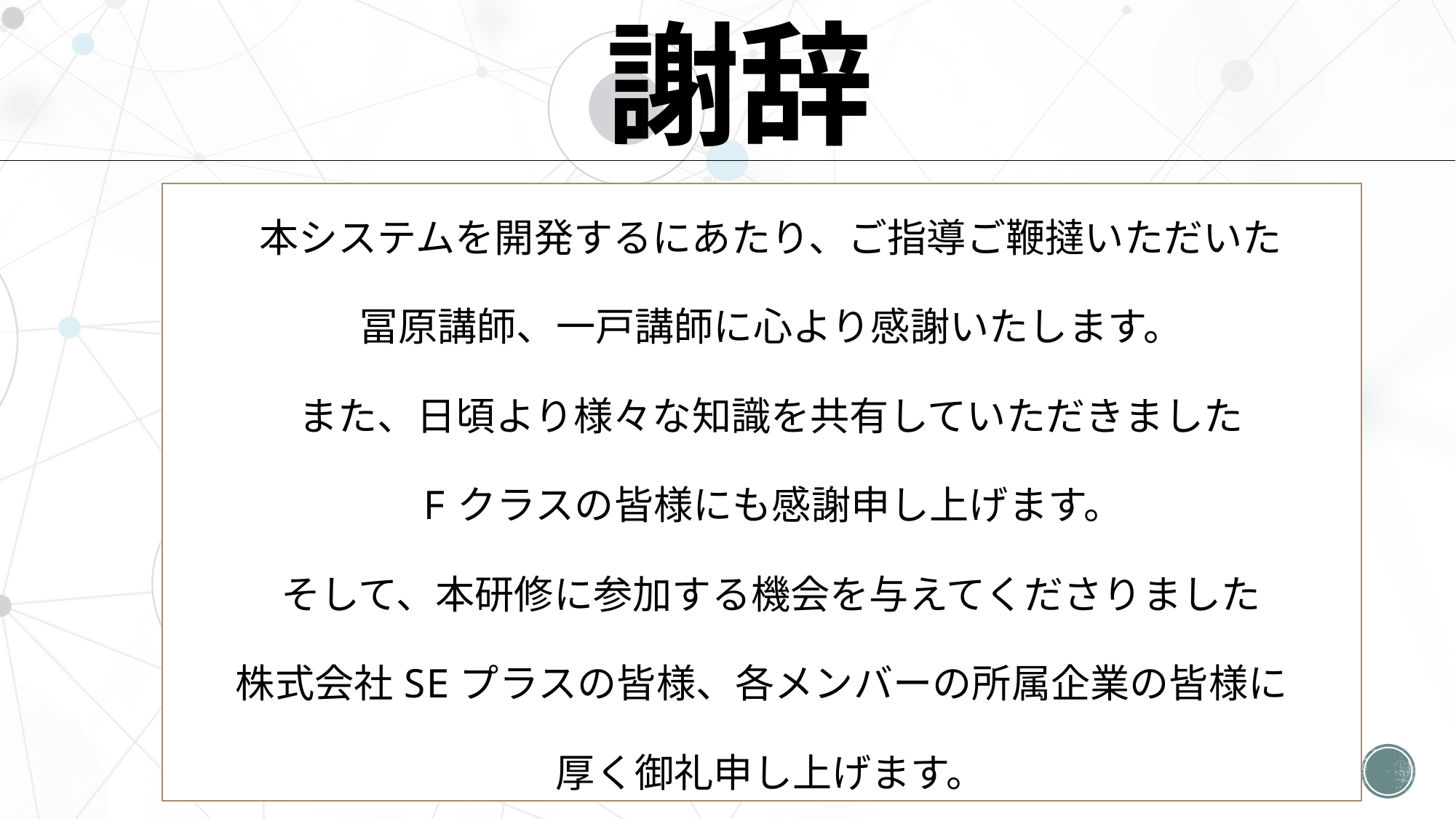

# 謝辞
 本システムを開発するにあたり、ご指導ご鞭撻いただいた
 冨原講師、一戸講師に心より感謝いたします。
 また、日頃より様々な知識を共有していただきました
 Fクラスの皆様にも感謝申し上げます。
 そして、本研修に参加する機会を与えてくださりました
株式会社SEプラスの皆様、各メンバーの所属企業の皆様に
 厚く御礼申し上げます。